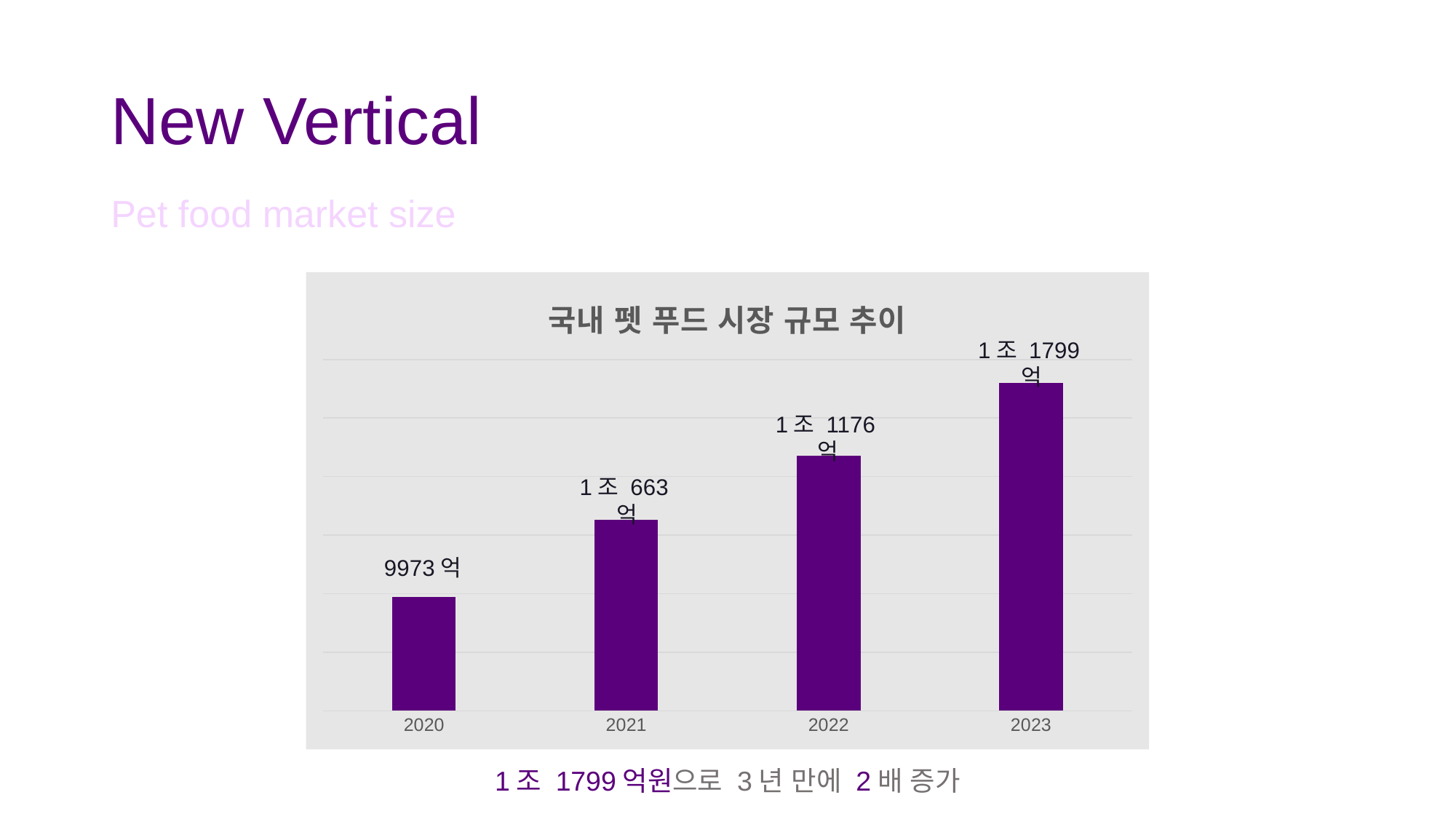

# New Vertical
Pet food market size

### Chart: 국내 펫 푸드 시장 규모 추이

| Category | 계열 1 |
|---|---|
| 2020 | 9973.0 |
| 2021 | 10633.0 |
| 2022 | 11176.0 |
| 2023 | 11799.0 |
1조 1799억
1조 1176억
1조 663억
9973억
1조 1799억원으로 3년 만에 2배 증가